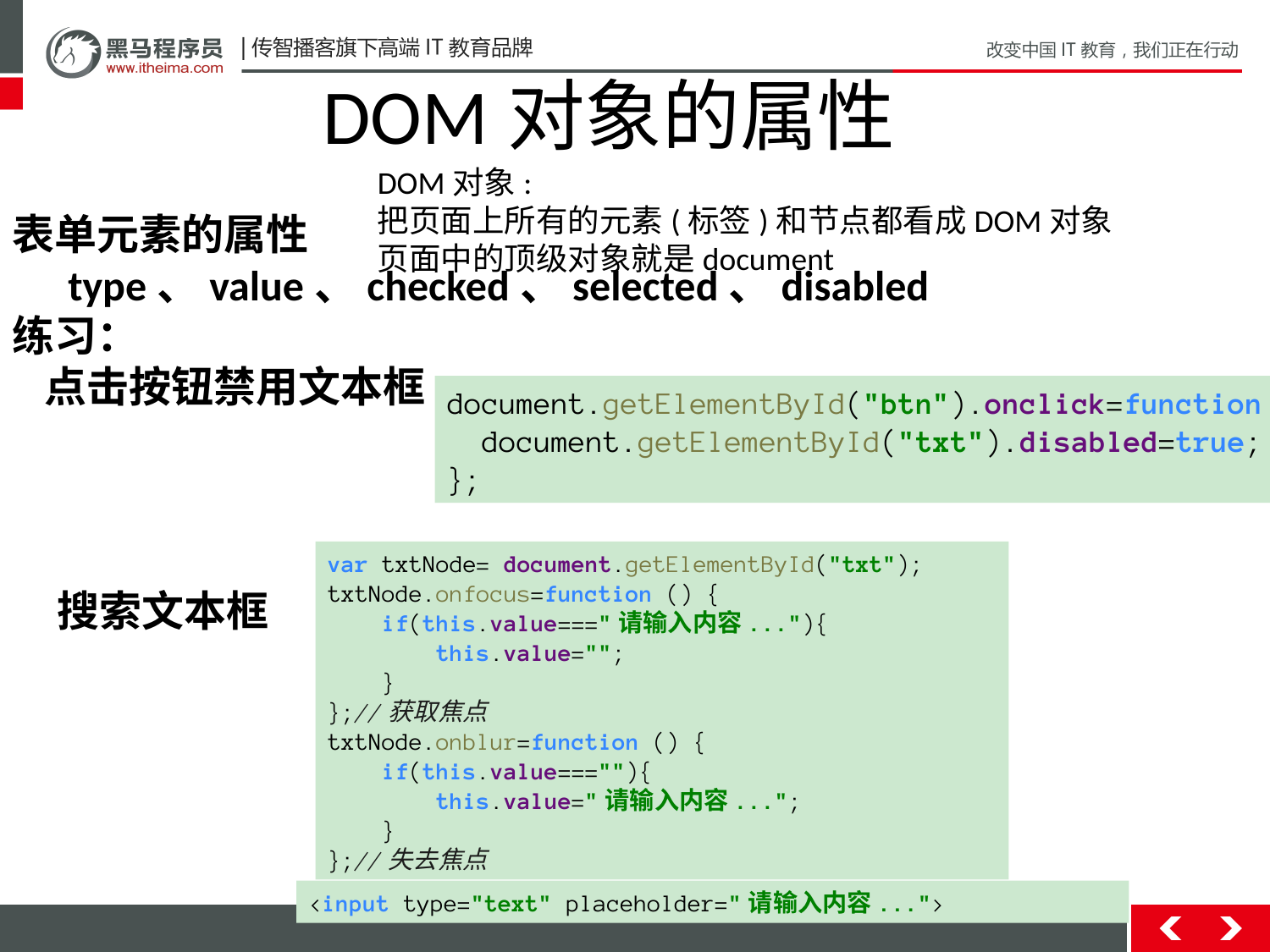

DOM对象的属性
DOM对象:
把页面上所有的元素(标签)和节点都看成DOM对象
页面中的顶级对象就是document
表单元素的属性
type、value、checked、selected、disabled
练习：
点击按钮禁用文本框
document.getElementById("btn").onclick=function () {
  document.getElementById("txt").disabled=true;
};
var txtNode= document.getElementById("txt");
txtNode.onfocus=function () {
    if(this.value==="请输入内容..."){
        this.value="";
    }
};//获取焦点
txtNode.onblur=function () {
    if(this.value===""){
        this.value="请输入内容...";
    }
};//失去焦点
搜索文本框
<input type="text" placeholder="请输入内容...">